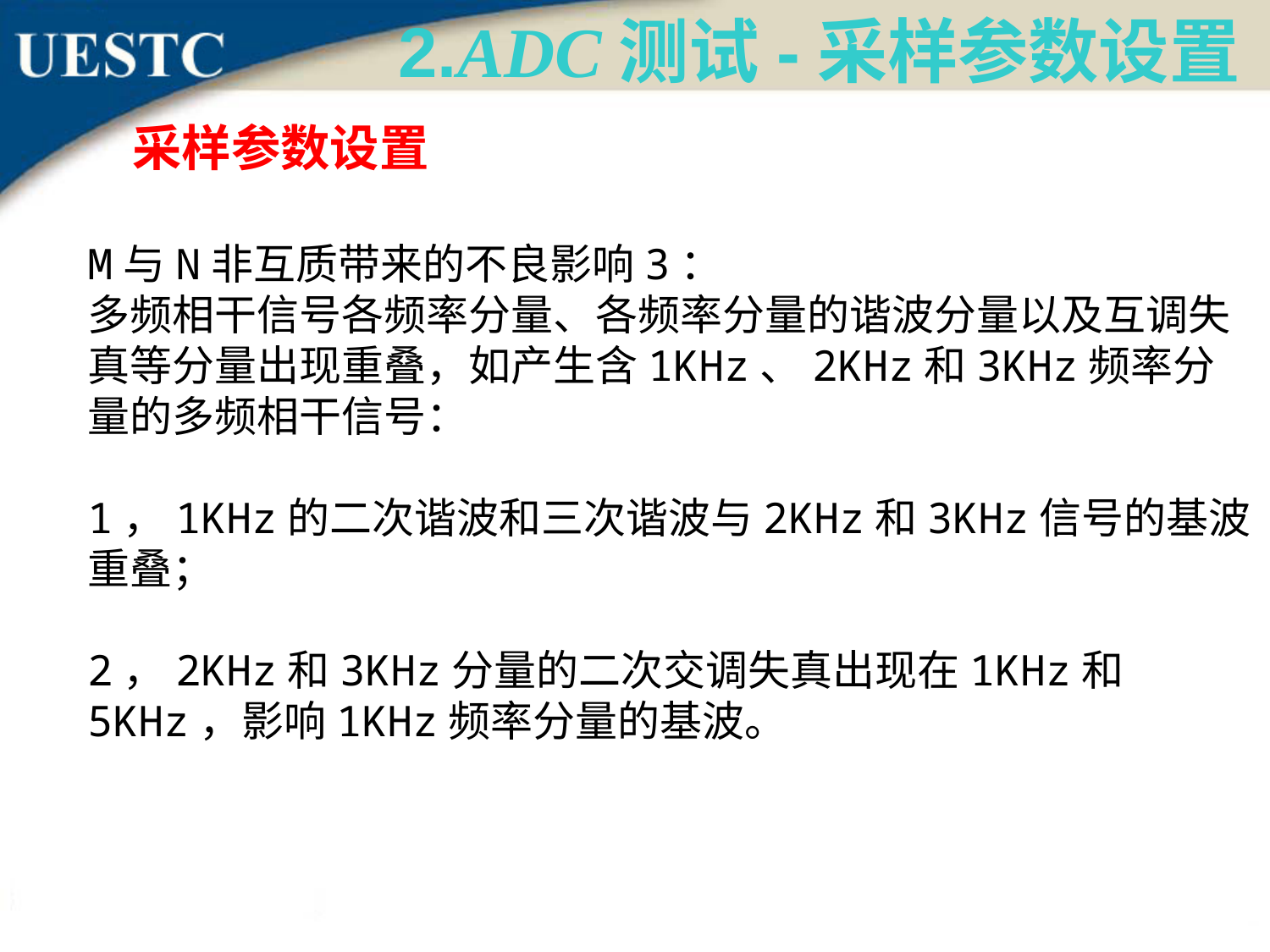

2.ADC测试-采样参数设置
     采样参数设置
M与N非互质带来的不良影响3：
多频相干信号各频率分量、各频率分量的谐波分量以及互调失真等分量出现重叠，如产生含1KHz、2KHz和3KHz频率分量的多频相干信号：

1，1KHz的二次谐波和三次谐波与2KHz和3KHz信号的基波重叠；

2，2KHz和3KHz分量的二次交调失真出现在1KHz和5KHz，影响1KHz频率分量的基波。